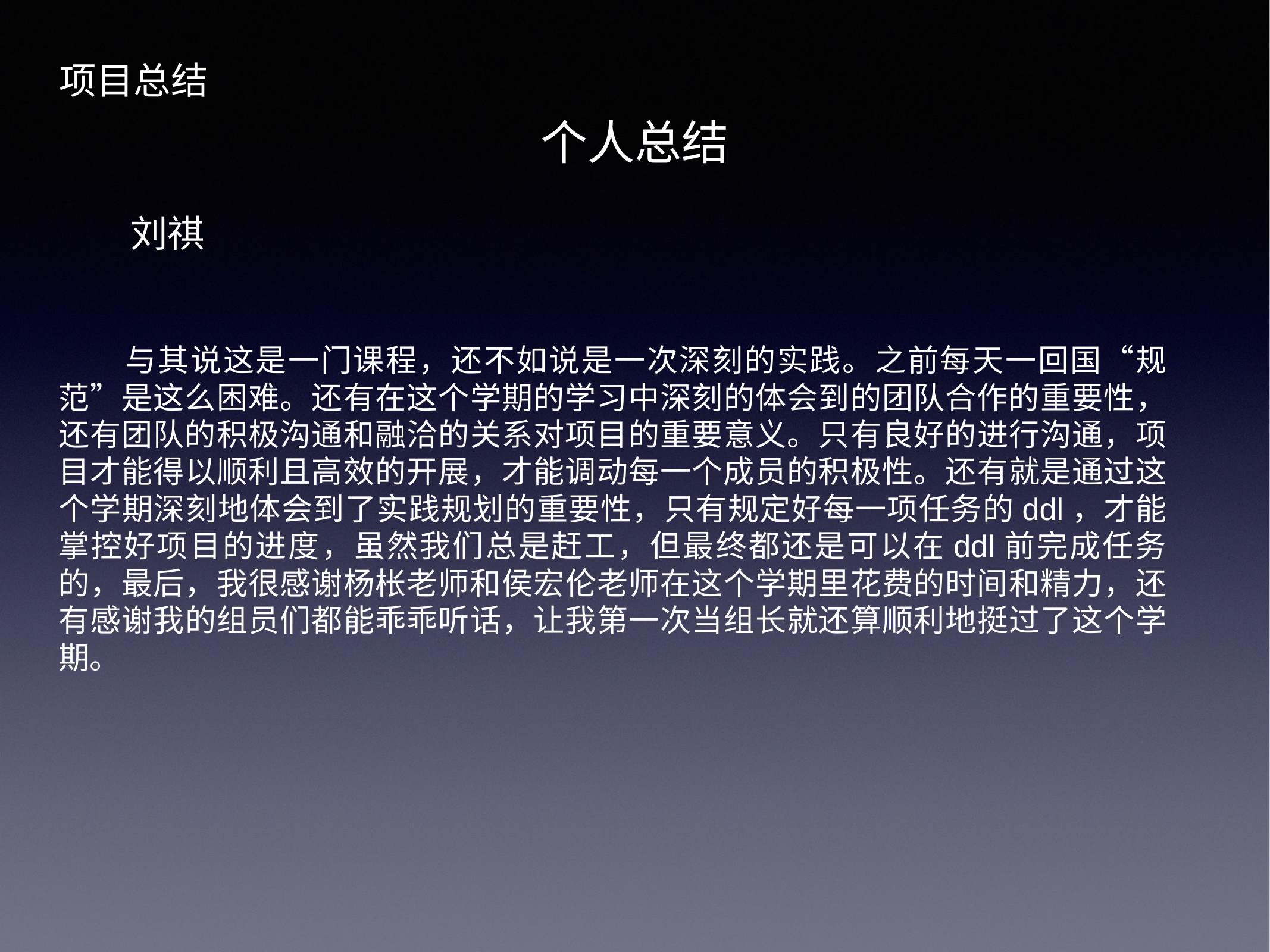

项目总结
个人总结
刘祺
与其说这是一门课程，还不如说是一次深刻的实践。之前每天一回国“规范”是这么困难。还有在这个学期的学习中深刻的体会到的团队合作的重要性，还有团队的积极沟通和融洽的关系对项目的重要意义。只有良好的进行沟通，项目才能得以顺利且高效的开展，才能调动每一个成员的积极性。还有就是通过这个学期深刻地体会到了实践规划的重要性，只有规定好每一项任务的ddl，才能掌控好项目的进度，虽然我们总是赶工，但最终都还是可以在ddl前完成任务的，最后，我很感谢杨枨老师和侯宏伦老师在这个学期里花费的时间和精力，还有感谢我的组员们都能乖乖听话，让我第一次当组长就还算顺利地挺过了这个学期。